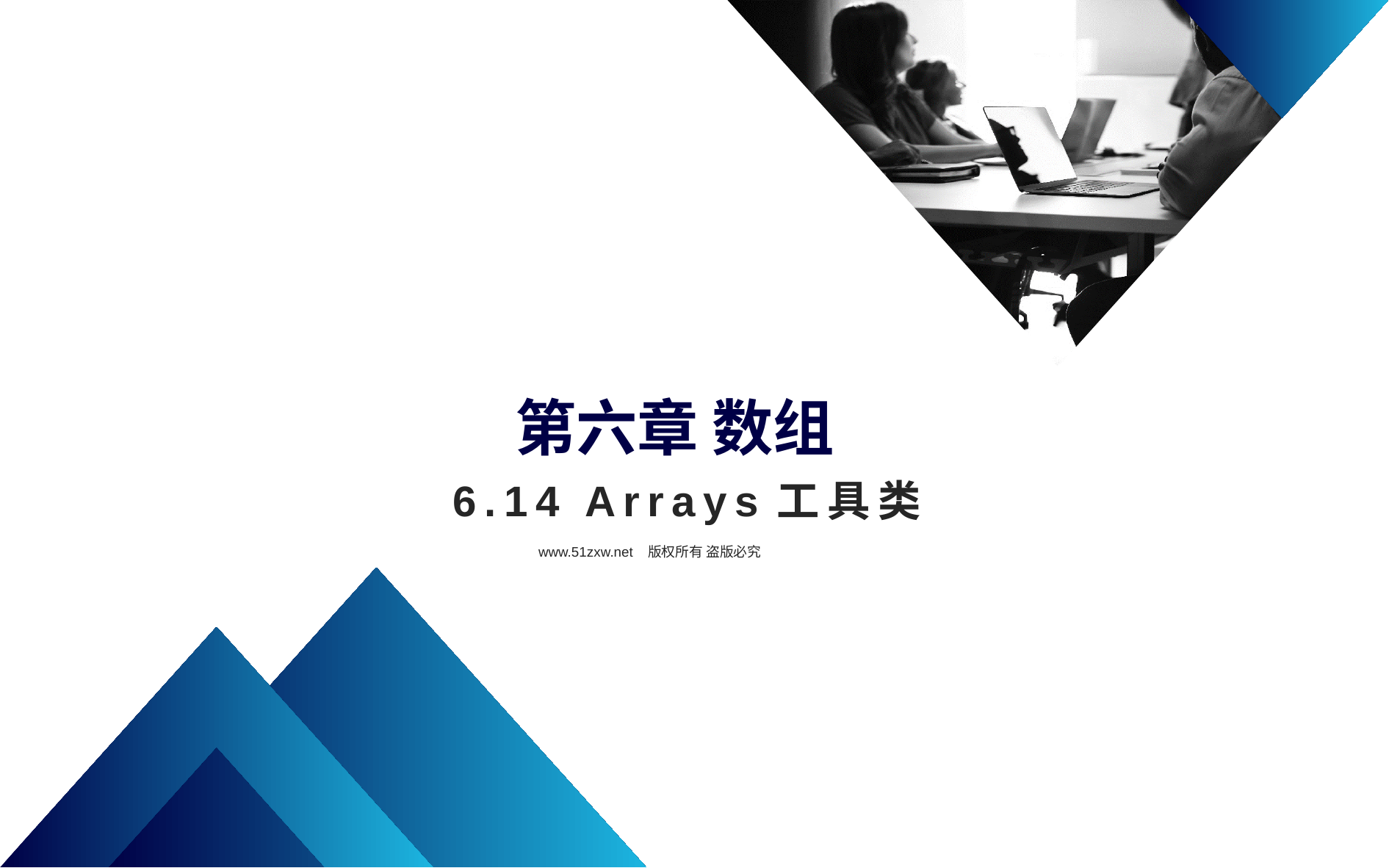

第六章 数组
6.14 Arrays工具类
www.51zxw.net   版权所有 盗版必究